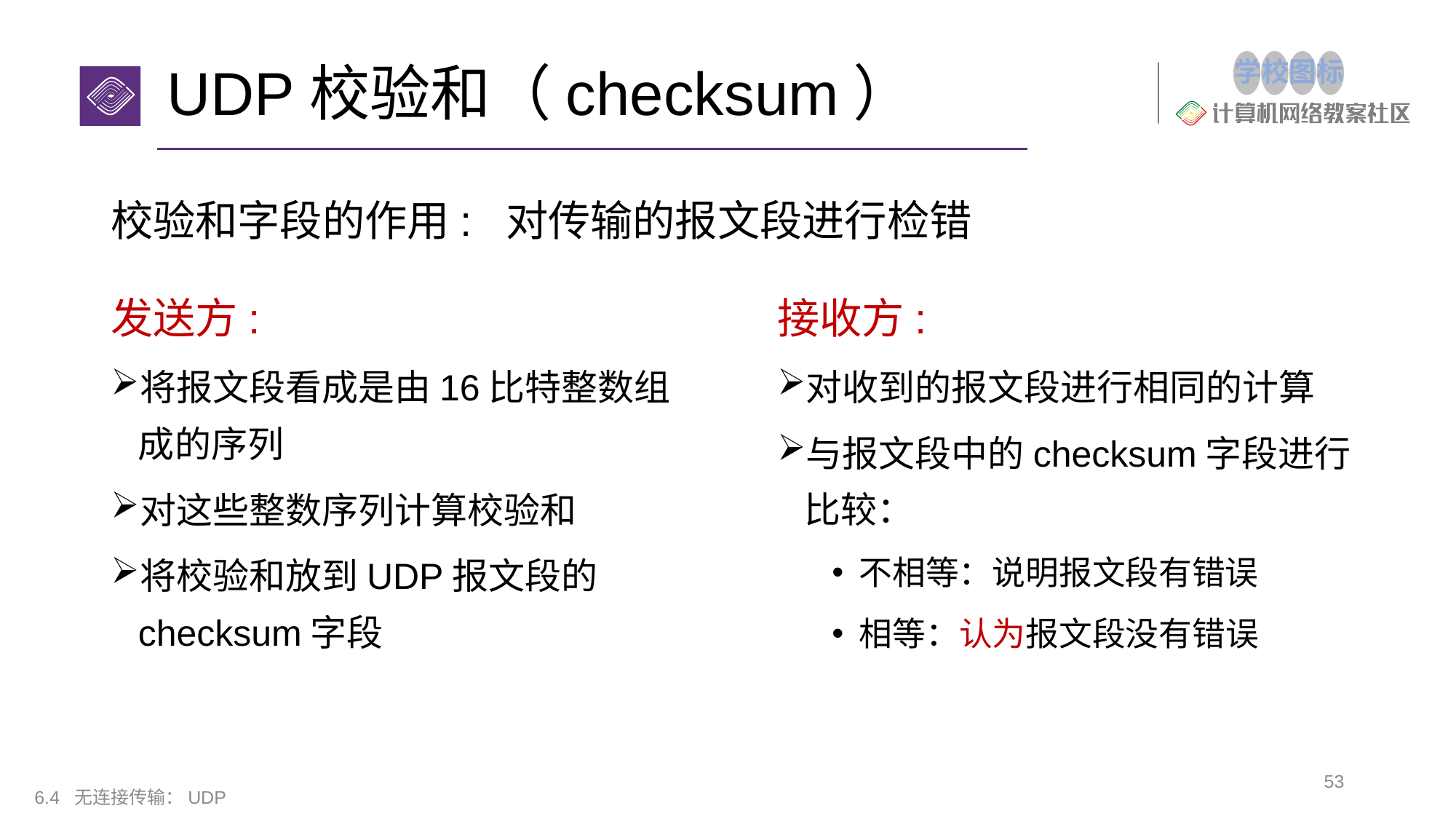

# UDP校验和（checksum）
校验和字段的作用:  对传输的报文段进行检错
接收方:
对收到的报文段进行相同的计算
与报文段中的checksum字段进行比较：
不相等：说明报文段有错误
相等：认为报文段没有错误

发送方:
将报文段看成是由16比特整数组成的序列
对这些整数序列计算校验和
将校验和放到UDP报文段的checksum字段

53
6.4  无连接传输：UDP